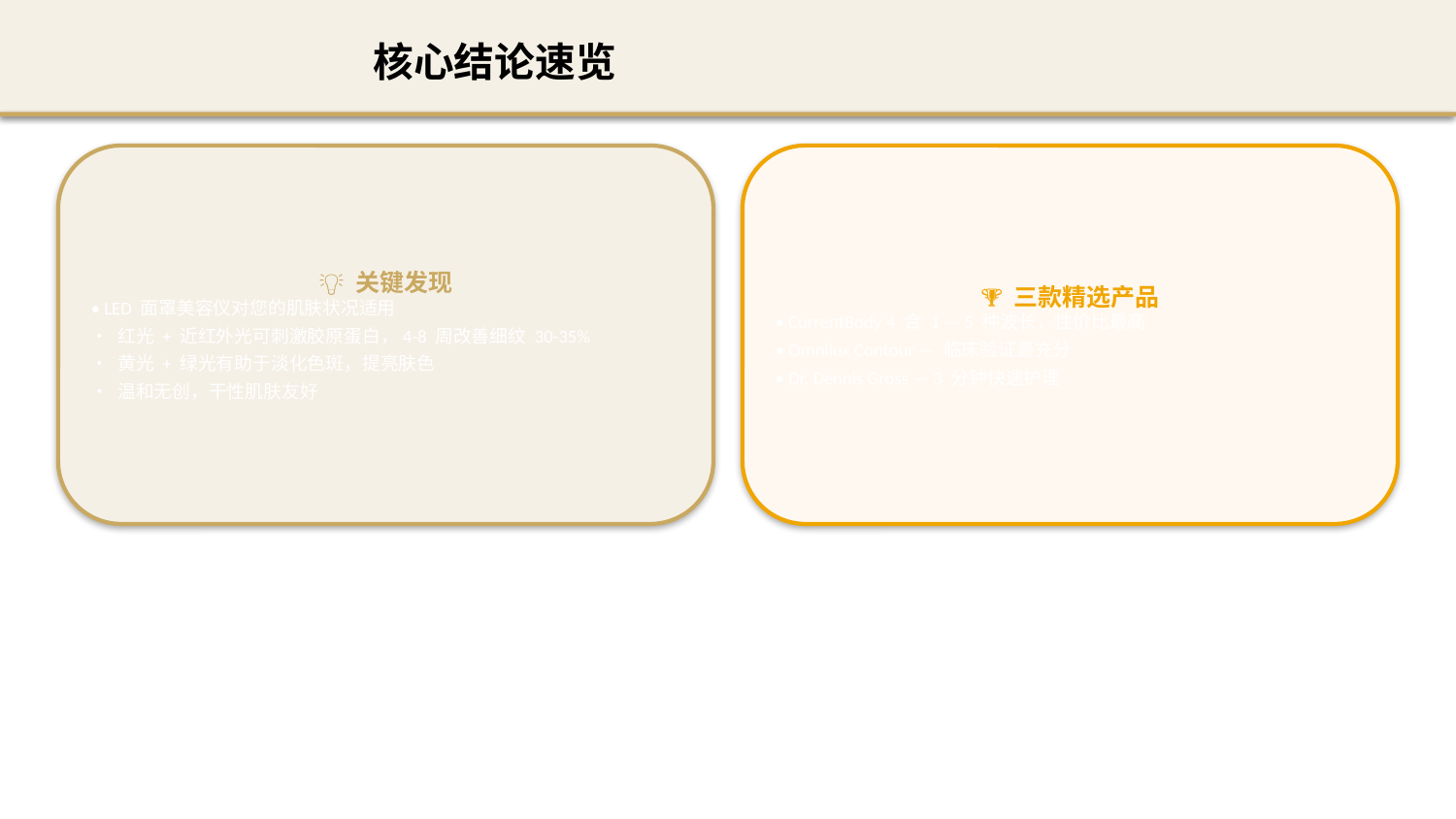

核心结论速览

💡 关键发现
• LED 面罩美容仪对您的肌肤状况适用
• 红光 + 近红外光可刺激胶原蛋白，4-8 周改善细纹 30-35%
• 黄光 + 绿光有助于淡化色斑，提亮肤色
• 温和无创，干性肌肤友好
🏆 三款精选产品
• CurrentBody 4 合 1 — 5 种波长，性价比最高
• Omnilux Contour — 临床验证最充分
• Dr. Dennis Gross — 3 分钟快速护理